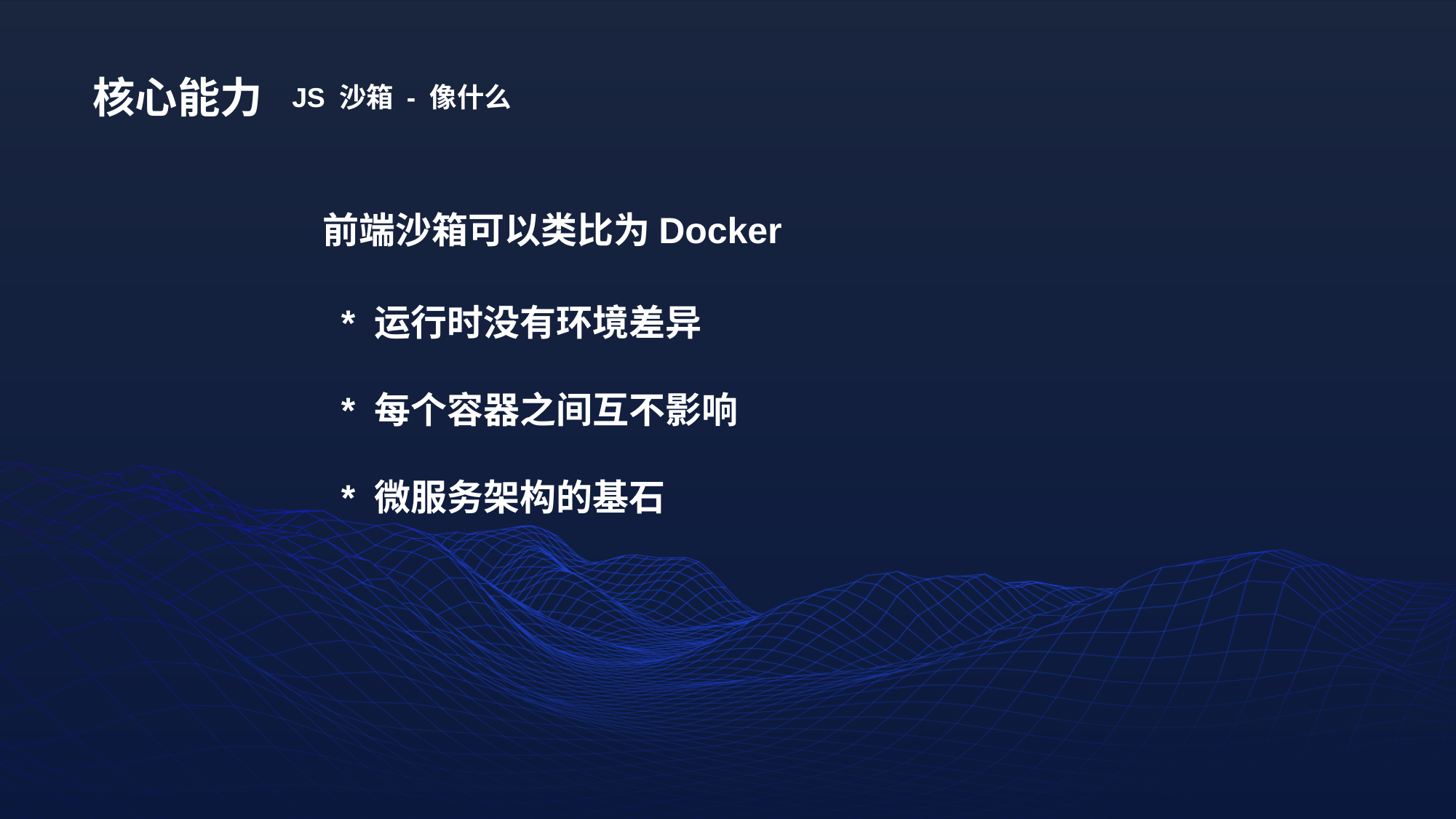

核心能力
JS 沙箱 - 像什么
前端沙箱可以类比为Docker
* 运行时没有环境差异

* 每个容器之间互不影响

* 微服务架构的基石